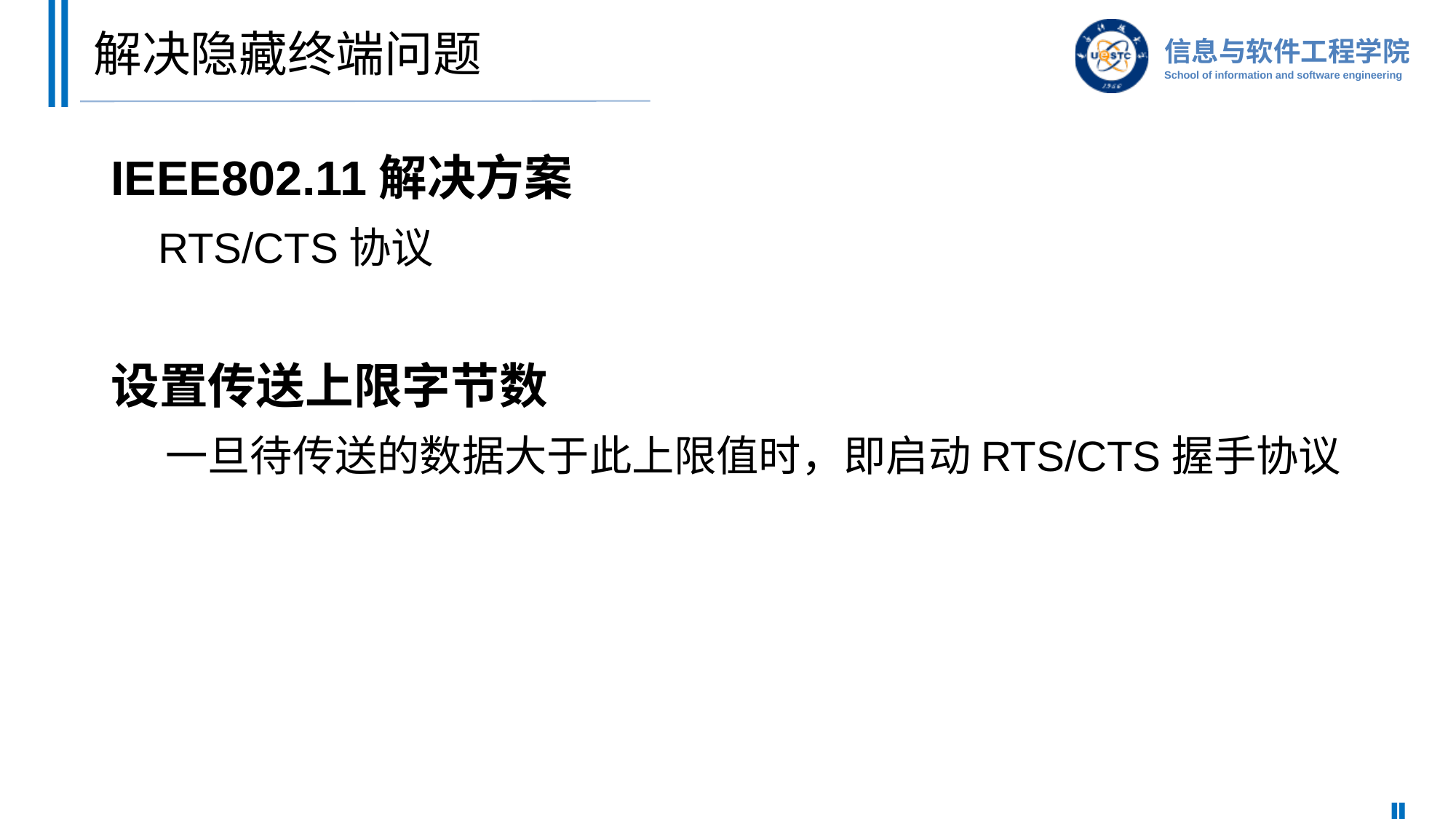

# 解决隐藏终端问题
IEEE802.11解决方案
    RTS/CTS协议

设置传送上限字节数
一旦待传送的数据大于此上限值时，即启动RTS/CTS握手协议